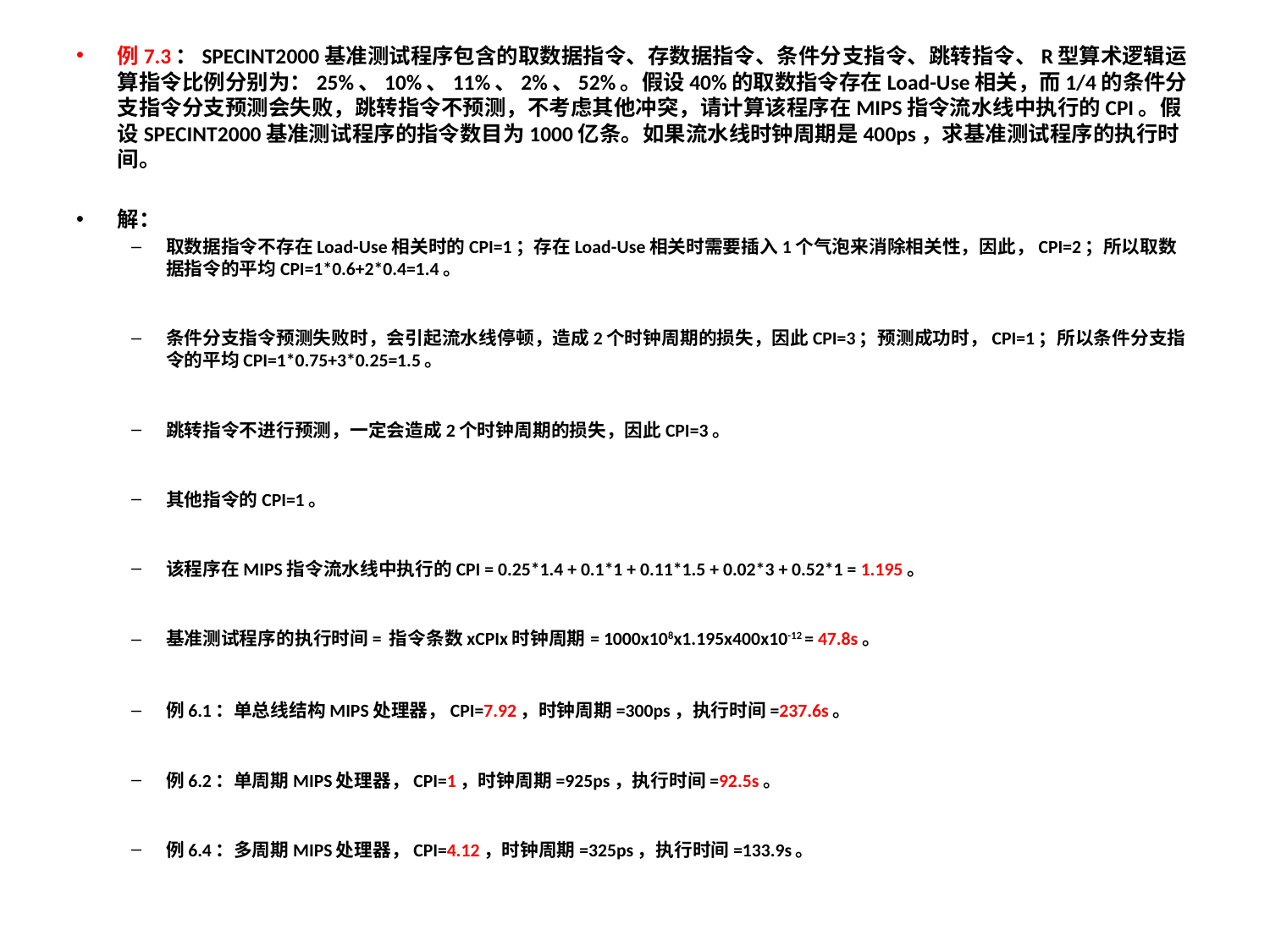

例7.3：SPECINT2000基准测试程序包含的取数据指令、存数据指令、条件分支指令、跳转指令、R型算术逻辑运算指令比例分别为：25%、10%、11%、2%、52%。假设40%的取数指令存在Load-Use相关，而1/4的条件分支指令分支预测会失败，跳转指令不预测，不考虑其他冲突，请计算该程序在MIPS指令流水线中执行的CPI。假设SPECINT2000基准测试程序的指令数目为1000亿条。如果流水线时钟周期是400ps，求基准测试程序的执行时间。

解：
取数据指令不存在Load-Use相关时的CPI=1；存在Load-Use相关时需要插入1个气泡来消除相关性，因此，CPI=2；所以取数据指令的平均CPI=1*0.6+2*0.4=1.4。

条件分支指令预测失败时，会引起流水线停顿，造成2个时钟周期的损失，因此CPI=3；预测成功时，CPI=1；所以条件分支指令的平均CPI=1*0.75+3*0.25=1.5。

跳转指令不进行预测，一定会造成2个时钟周期的损失，因此CPI=3。

其他指令的CPI=1。

该程序在MIPS指令流水线中执行的CPI = 0.25*1.4 + 0.1*1 + 0.11*1.5 + 0.02*3 + 0.52*1 = 1.195。

基准测试程序的执行时间= 指令条数xCPIx时钟周期 = 1000x108x1.195x400x10-12 = 47.8s。

例6.1：单总线结构MIPS处理器，CPI=7.92，时钟周期=300ps，执行时间=237.6s。

例6.2：单周期MIPS处理器，CPI=1，时钟周期=925ps，执行时间=92.5s。

例6.4：多周期MIPS处理器，CPI=4.12，时钟周期=325ps，执行时间=133.9s。